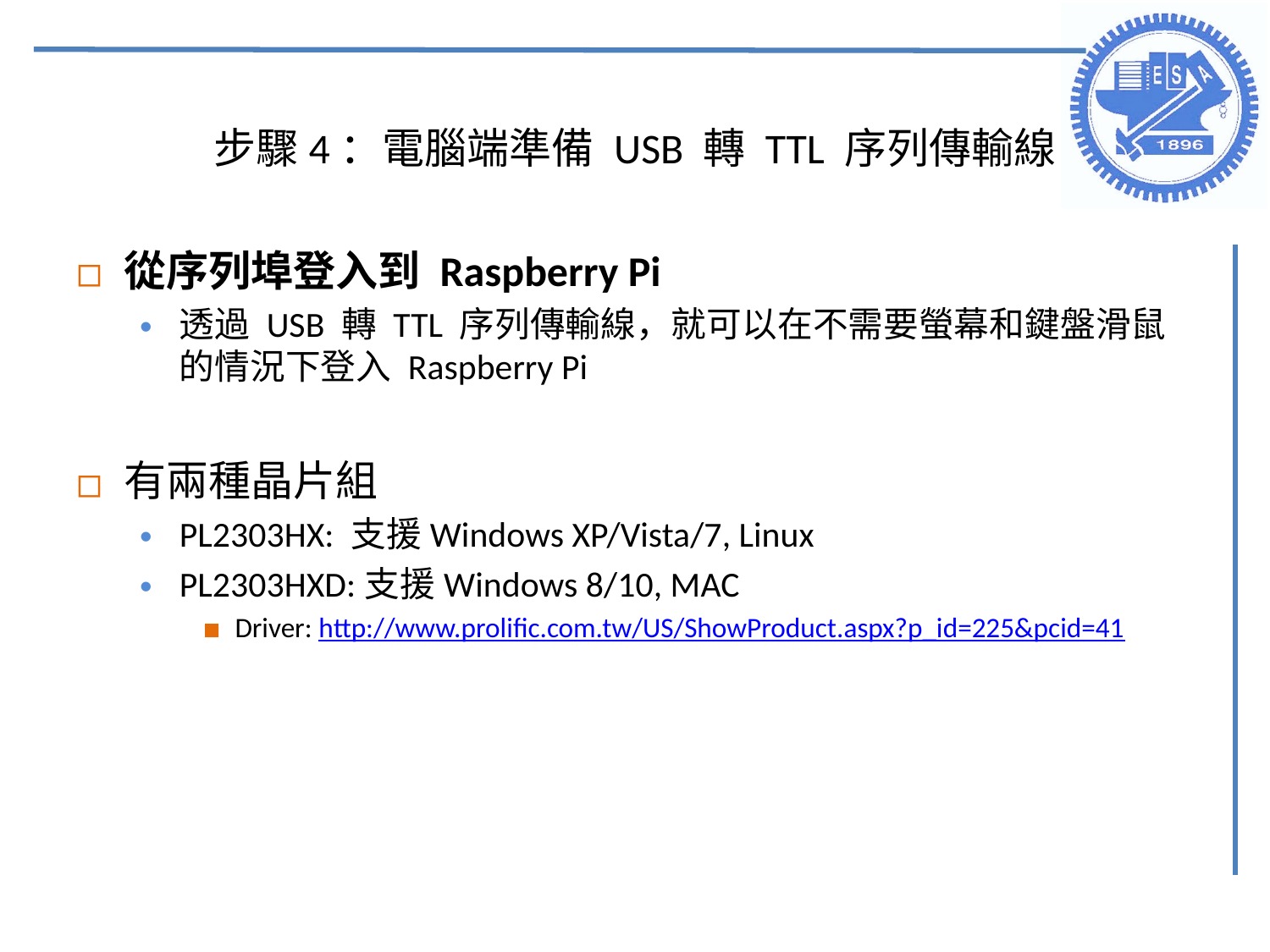

# 步驟4：電腦端準備 USB 轉 TTL 序列傳輸線
從序列埠登入到 Raspberry Pi
透過 USB 轉 TTL 序列傳輸線，就可以在不需要螢幕和鍵盤滑鼠的情況下登入 Raspberry Pi

有兩種晶片組
PL2303HX: 支援Windows XP/Vista/7, Linux
PL2303HXD:支援Windows 8/10, MAC
Driver: http://www.prolific.com.tw/US/ShowProduct.aspx?p_id=225&pcid=41